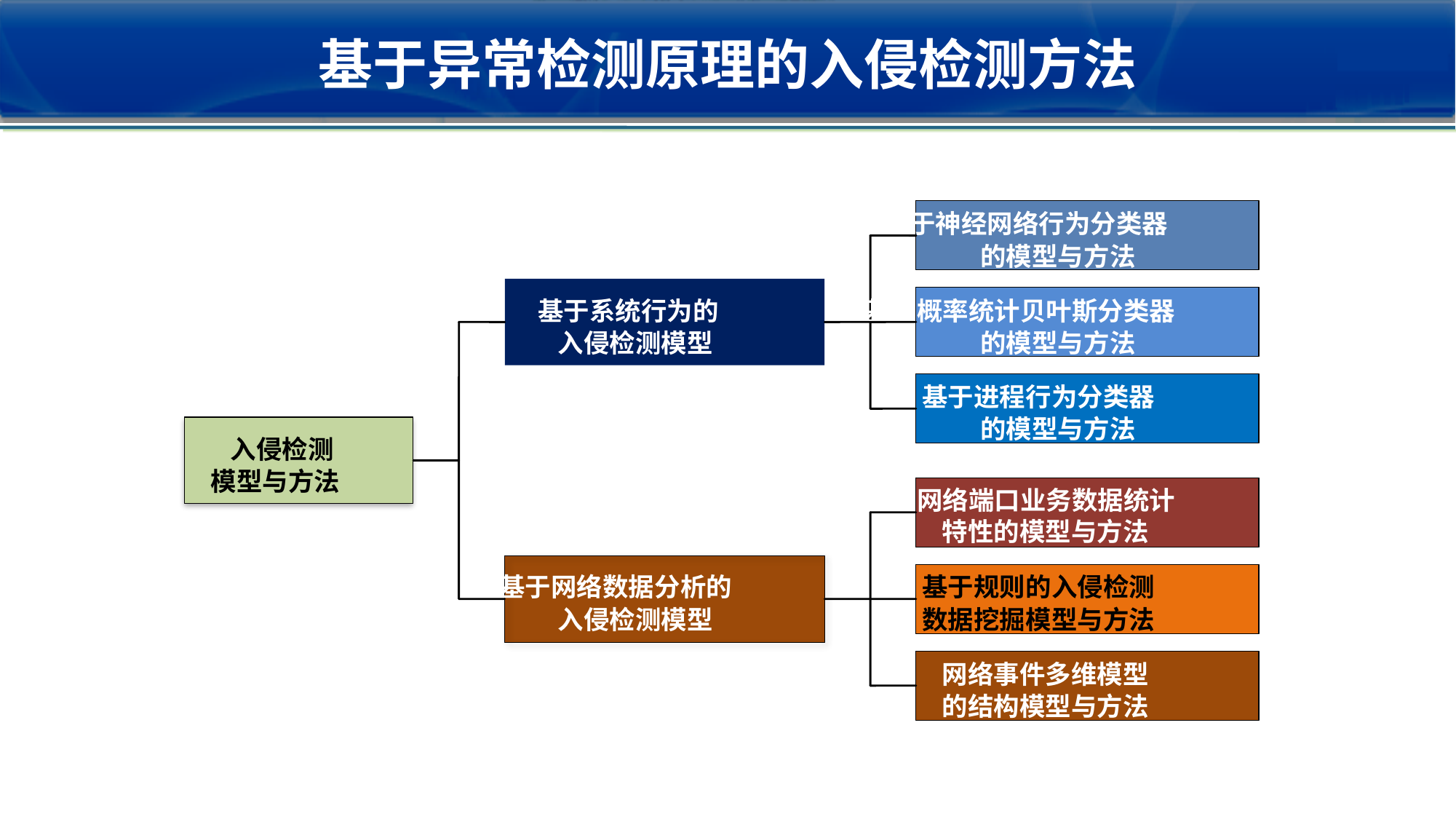

基于异常检测原理的入侵检测方法

基于神经网络行为分类器

的模型与方法

基于系统行为的
基于概率统计贝叶斯分类器

入侵检测模型
的模型与方法

基于进程行为分类器

的模型与方法

入侵检测

模型与方法

基于网络端口业务数据统计

特性的模型与方法

基于网络数据分析的
基于规则的入侵检测

入侵检测模型
数据挖掘模型与方法

网络事件多维模型

的结构模型与方法